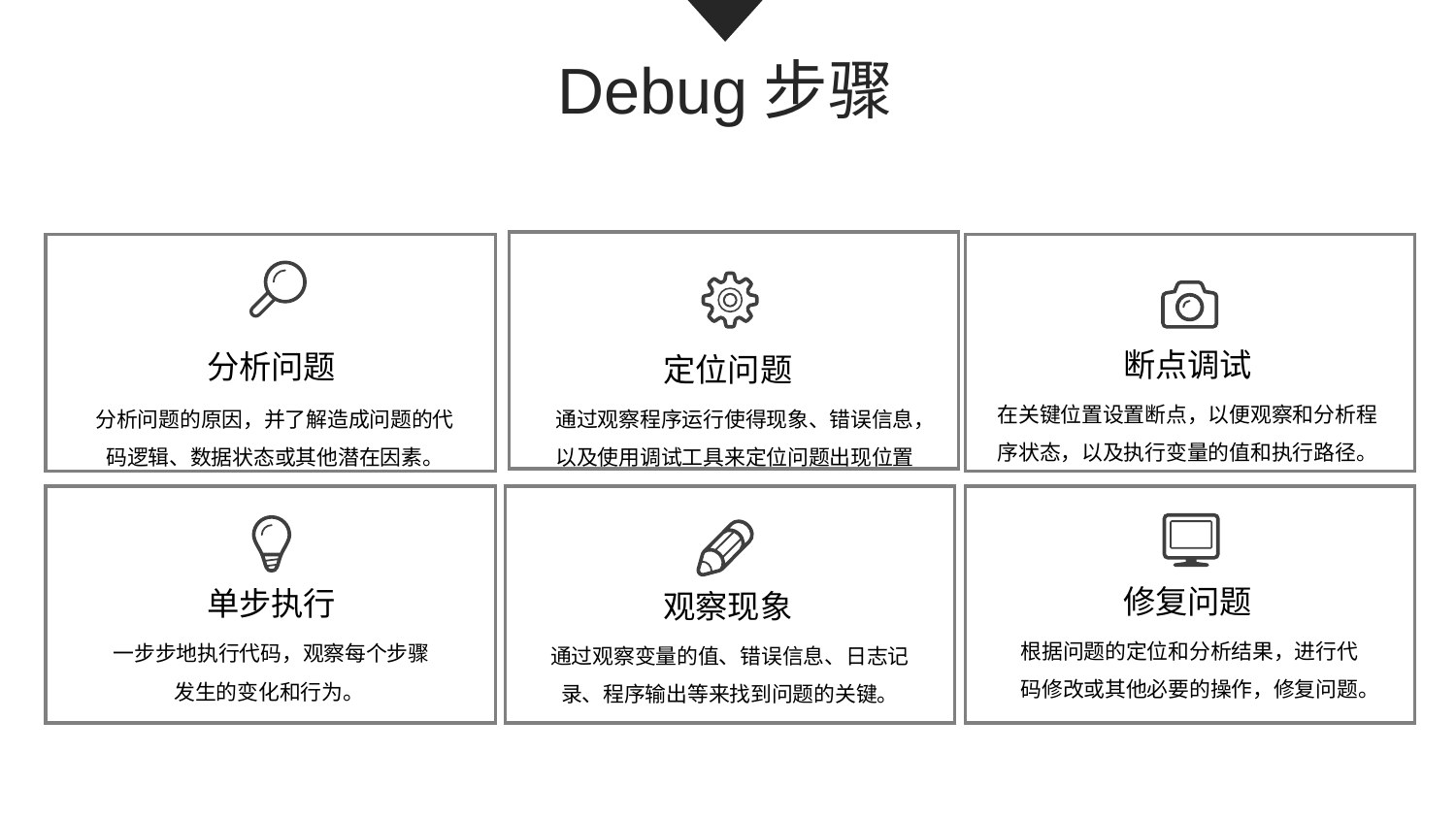

Debug步骤

断点调试
分析问题
定位问题
在关键位置设置断点，以便观察和分析程序状态，以及执行变量的值和执行路径。
分析问题的原因，并了解造成问题的代码逻辑、数据状态或其他潜在因素。

通过观察程序运行使得现象、错误信息，以及使用调试工具来定位问题出现位置

修复问题
单步执行
观察现象
根据问题的定位和分析结果，进行代码修改或其他必要的操作，修复问题。
一步步地执行代码，观察每个步骤发生的变化和行为。
通过观察变量的值、错误信息、日志记录、程序输出等来找到问题的关键。